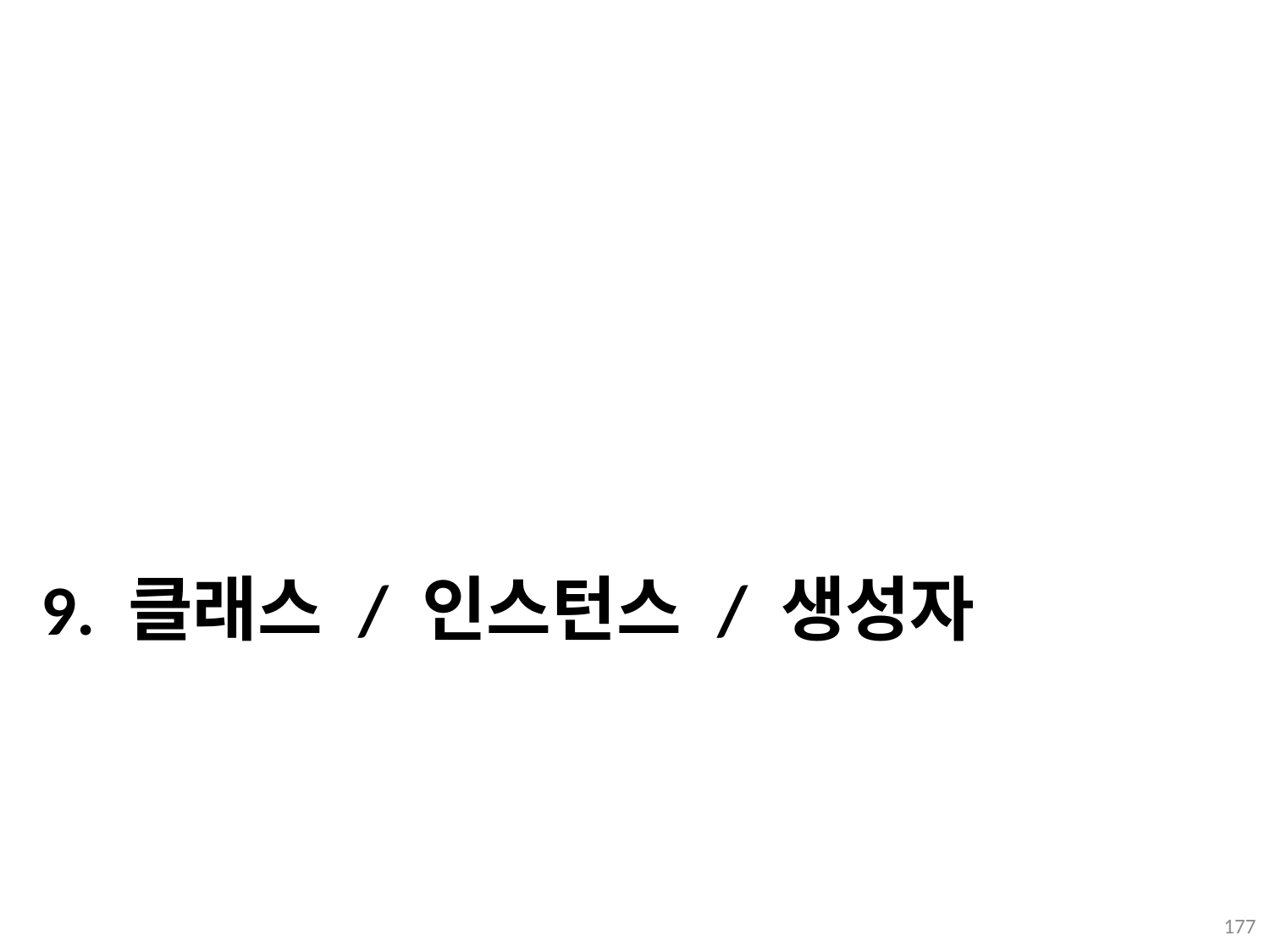

# 9. 클래스 / 인스턴스 / 생성자
177